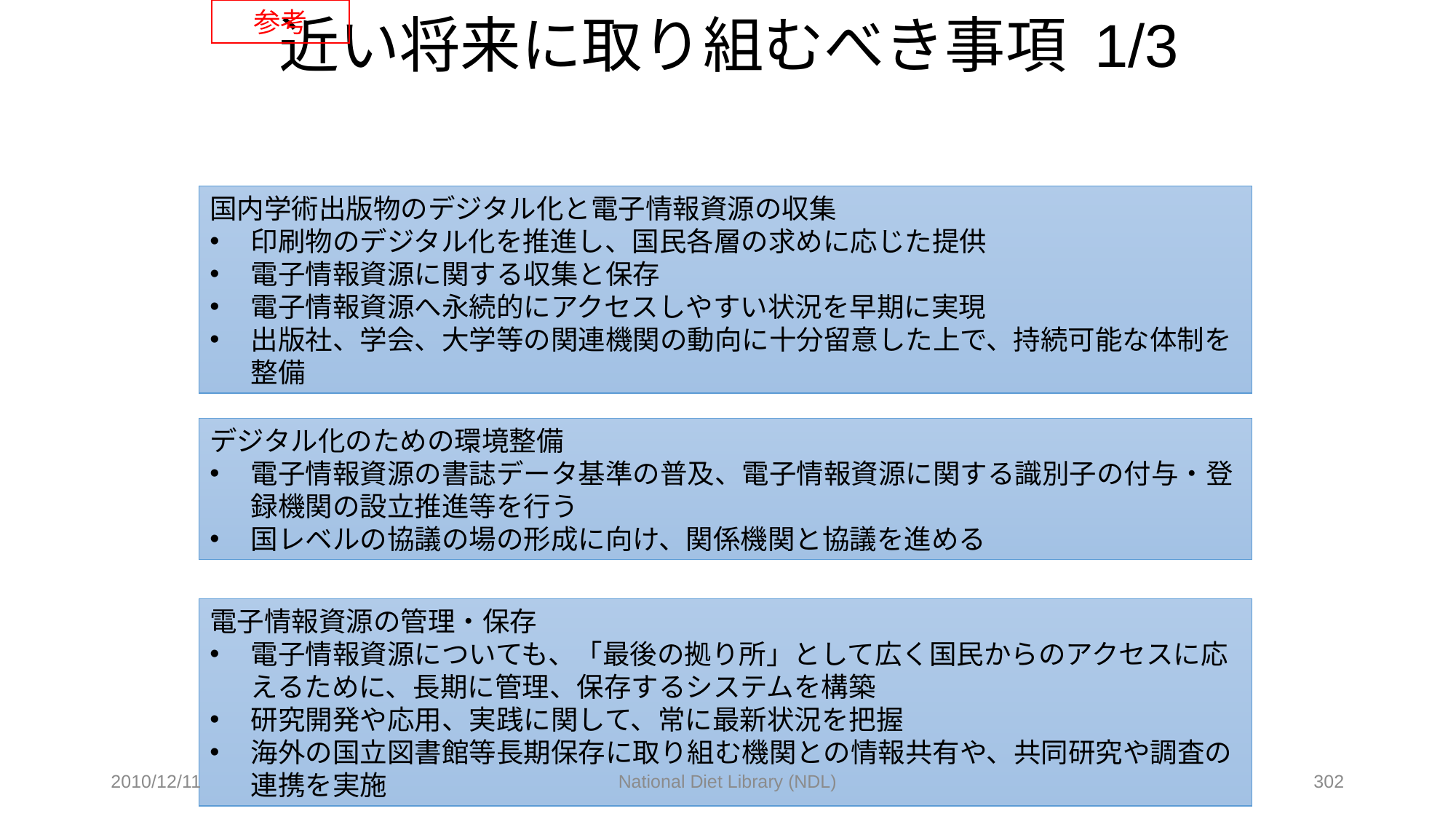

参考
# 近い将来に取り組むべき事項 1/3
国内学術出版物のデジタル化と電子情報資源の収集
印刷物のデジタル化を推進し、国民各層の求めに応じた提供
電子情報資源に関する収集と保存
電子情報資源へ永続的にアクセスしやすい状況を早期に実現
出版社、学会、大学等の関連機関の動向に十分留意した上で、持続可能な体制を整備
デジタル化のための環境整備
電子情報資源の書誌データ基準の普及、電子情報資源に関する識別子の付与・登録機関の設立推進等を行う
国レベルの協議の場の形成に向け、関係機関と協議を進める
電子情報資源の管理・保存
電子情報資源についても、「最後の拠り所」として広く国民からのアクセスに応えるために、長期に管理、保存するシステムを構築
研究開発や応用、実践に関して、常に最新状況を把握
海外の国立図書館等長期保存に取り組む機関との情報共有や、共同研究や調査の連携を実施
2010/12/11
National Diet Library (NDL)
302